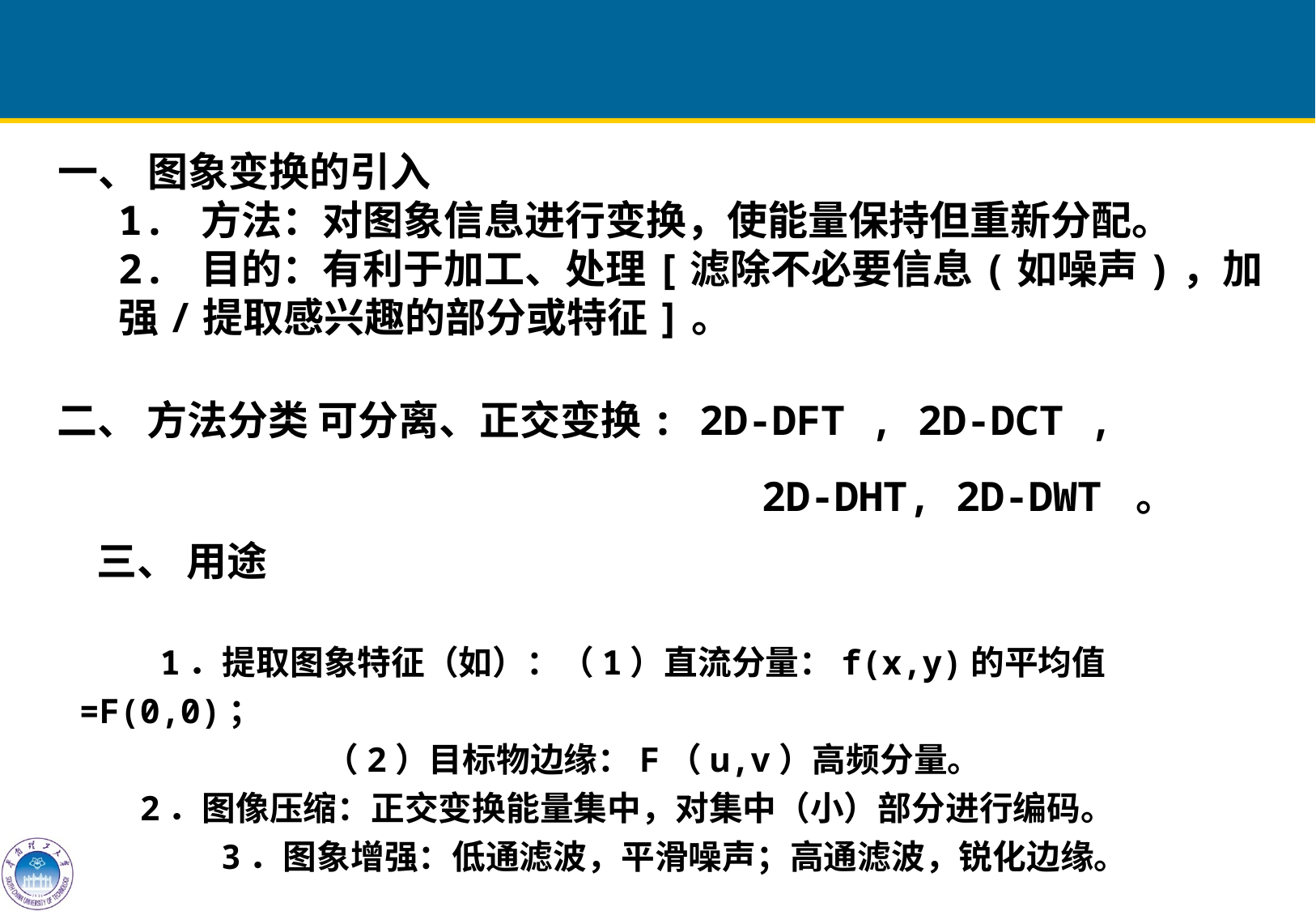

一、 图象变换的引入
1. 方法：对图象信息进行变换，使能量保持但重新分配。
2. 目的：有利于加工、处理[滤除不必要信息(如噪声)，加强/提取感兴趣的部分或特征]。
二、 方法分类 可分离、正交变换: 2D-DFT , 2D-DCT ,
2D-DHT, 2D-DWT 。
三、 用途
    1．提取图象特征（如）：（1）直流分量：f(x,y)的平均值=F(0,0)；
                       （2）目标物边缘：F（u,v）高频分量。
2．图像压缩：正交变换能量集中，对集中（小）部分进行编码。
    3．图象增强：低通滤波，平滑噪声；高通滤波，锐化边缘。